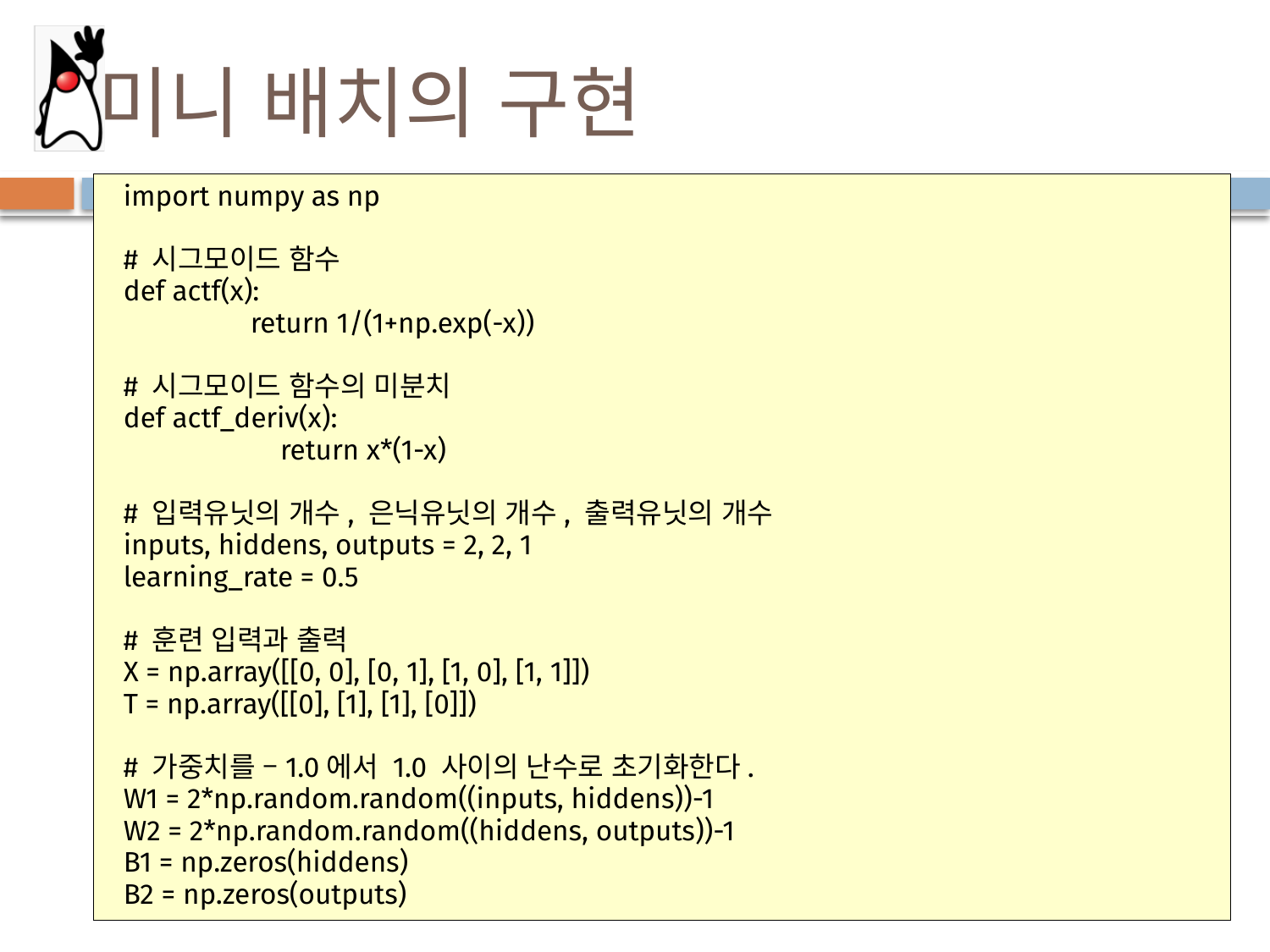

# 미니 배치의 구현
import numpy as np

# 시그모이드 함수
def actf(x):
	return 1/(1+np.exp(-x))

# 시그모이드 함수의 미분치
def actf_deriv(x):
	    return x*(1-x)

# 입력유닛의 개수, 은닉유닛의 개수, 출력유닛의 개수
inputs, hiddens, outputs = 2, 2, 1
learning_rate = 0.5

# 훈련 입력과 출력
X = np.array([[0, 0], [0, 1], [1, 0], [1, 1]])
T = np.array([[0], [1], [1], [0]])

# 가중치를 –1.0에서 1.0 사이의 난수로 초기화한다.
W1 = 2*np.random.random((inputs, hiddens))-1
W2 = 2*np.random.random((hiddens, outputs))-1
B1 = np.zeros(hiddens)
B2 = np.zeros(outputs)